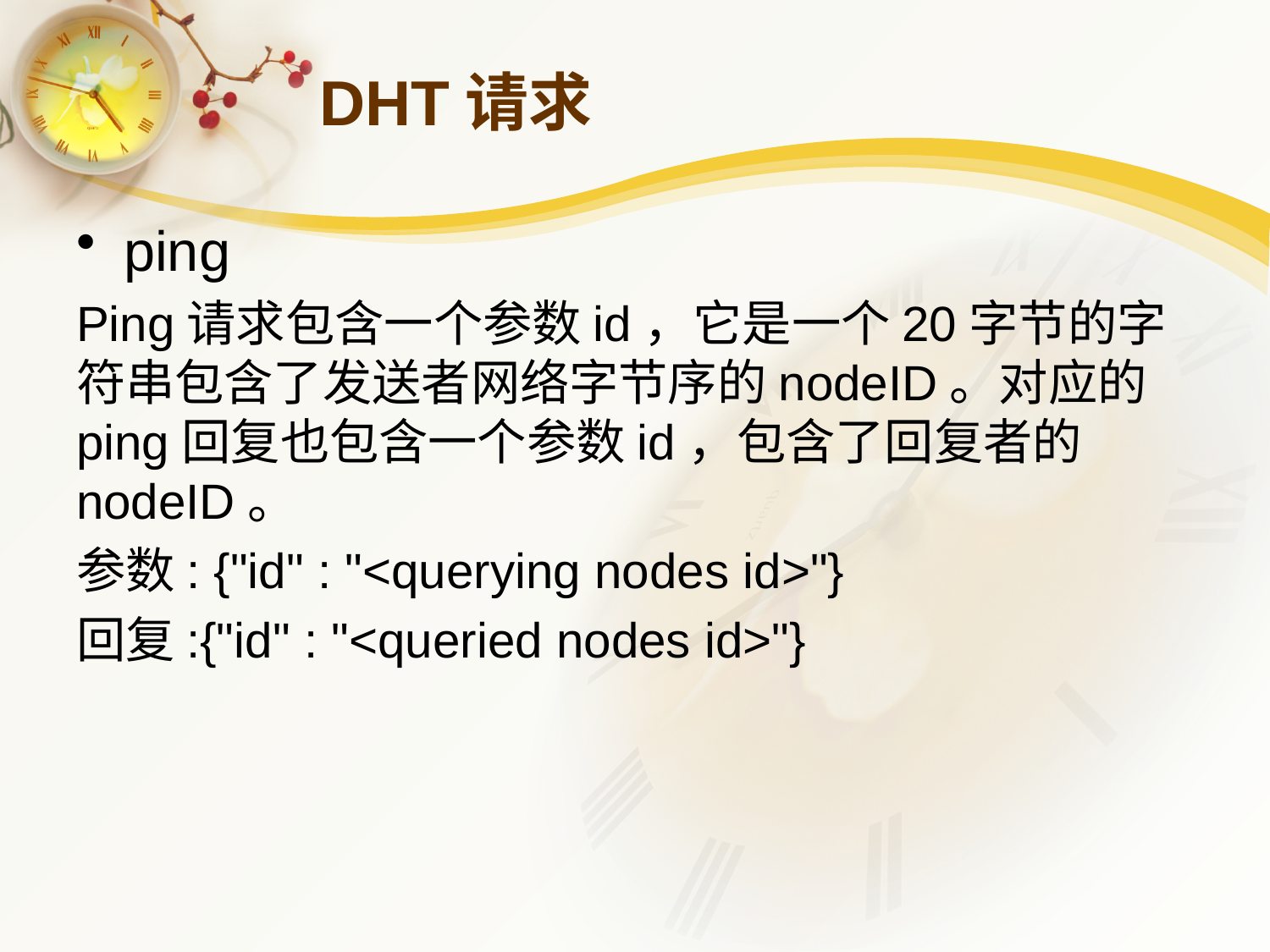

# DHT请求
ping
Ping请求包含一个参数id，它是一个20字节的字符串包含了发送者网络字节序的nodeID。对应的ping回复也包含一个参数id，包含了回复者的nodeID。
参数: {"id" : "<querying nodes id>"}
回复:{"id" : "<queried nodes id>"}